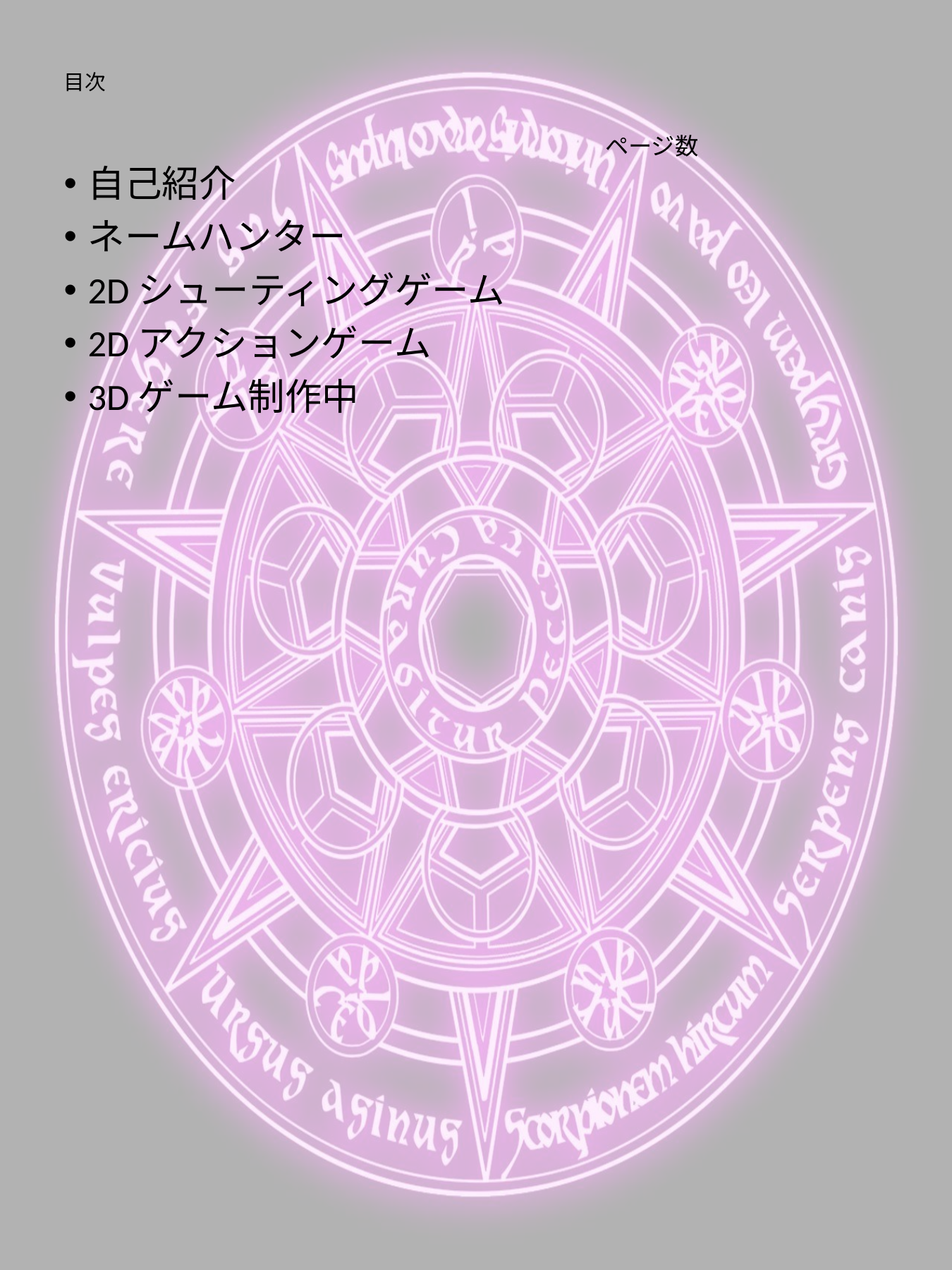

# 目次
ページ数
自己紹介
ネームハンター
2Dシューティングゲーム
2Dアクションゲーム
3Dゲーム制作中